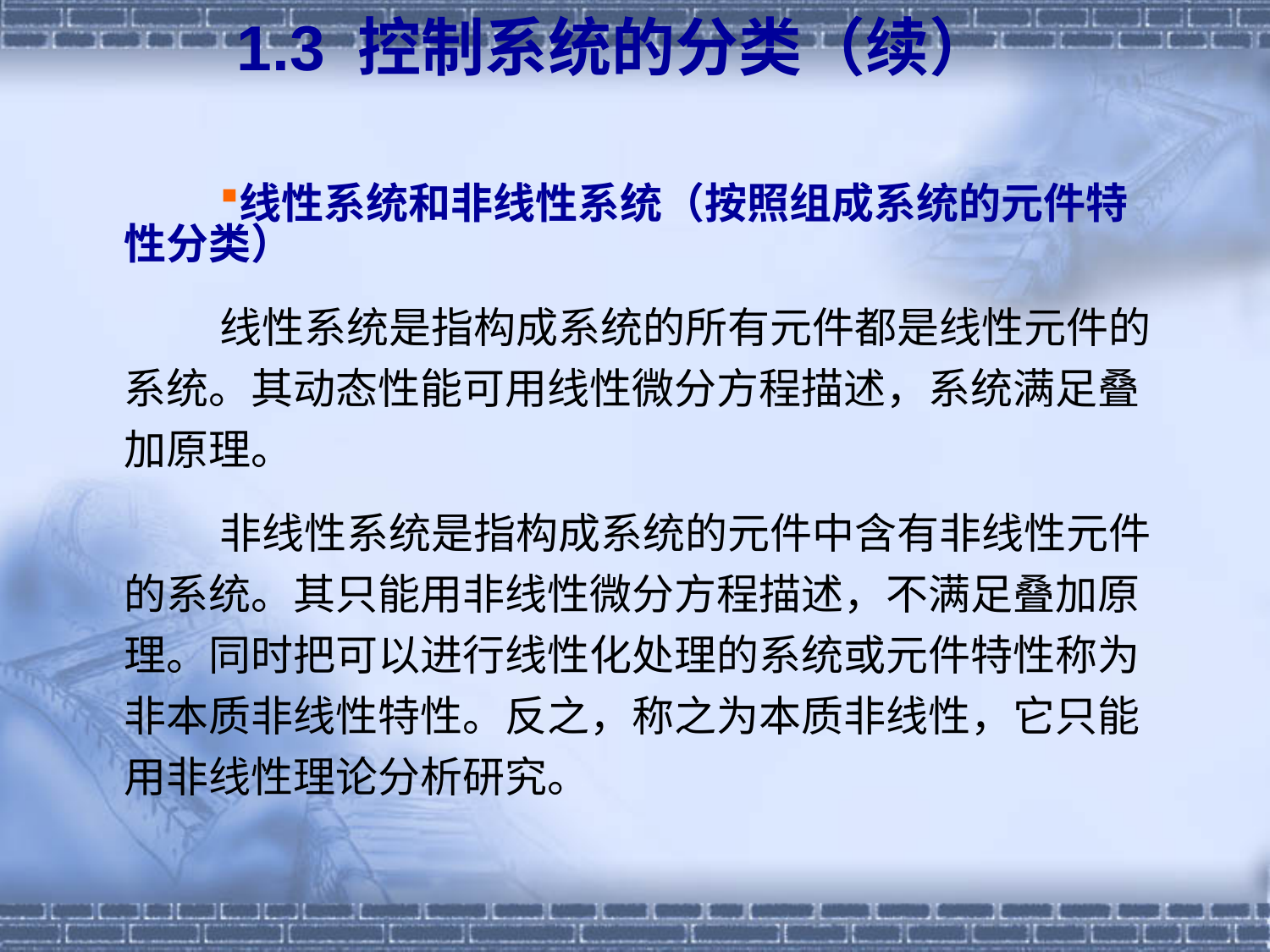

1.3 控制系统的分类（续）
线性系统和非线性系统（按照组成系统的元件特性分类）
线性系统是指构成系统的所有元件都是线性元件的系统。其动态性能可用线性微分方程描述，系统满足叠加原理。
非线性系统是指构成系统的元件中含有非线性元件的系统。其只能用非线性微分方程描述，不满足叠加原理。同时把可以进行线性化处理的系统或元件特性称为非本质非线性特性。反之，称之为本质非线性，它只能用非线性理论分析研究。